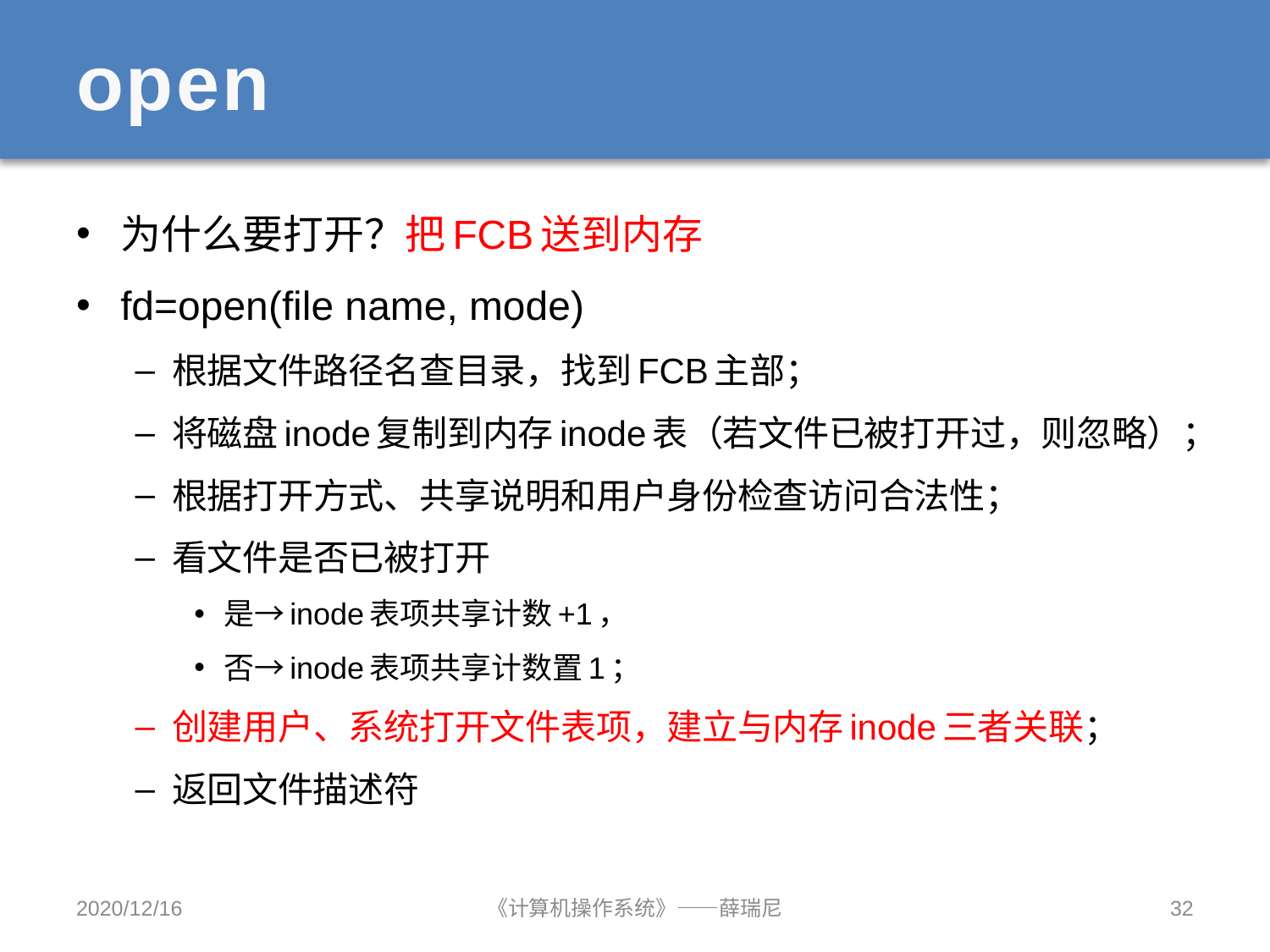

# open
为什么要打开？把FCB送到内存
fd=open(file name, mode)
根据文件路径名查目录，找到FCB主部；
将磁盘inode复制到内存inode表（若文件已被打开过，则忽略）；
根据打开方式、共享说明和用户身份检查访问合法性；
看文件是否已被打开
是→inode表项共享计数+1，
否→inode表项共享计数置1；
创建用户、系统打开文件表项，建立与内存inode三者关联；
返回文件描述符

2020/12/16
《计算机操作系统》——薛瑞尼
32